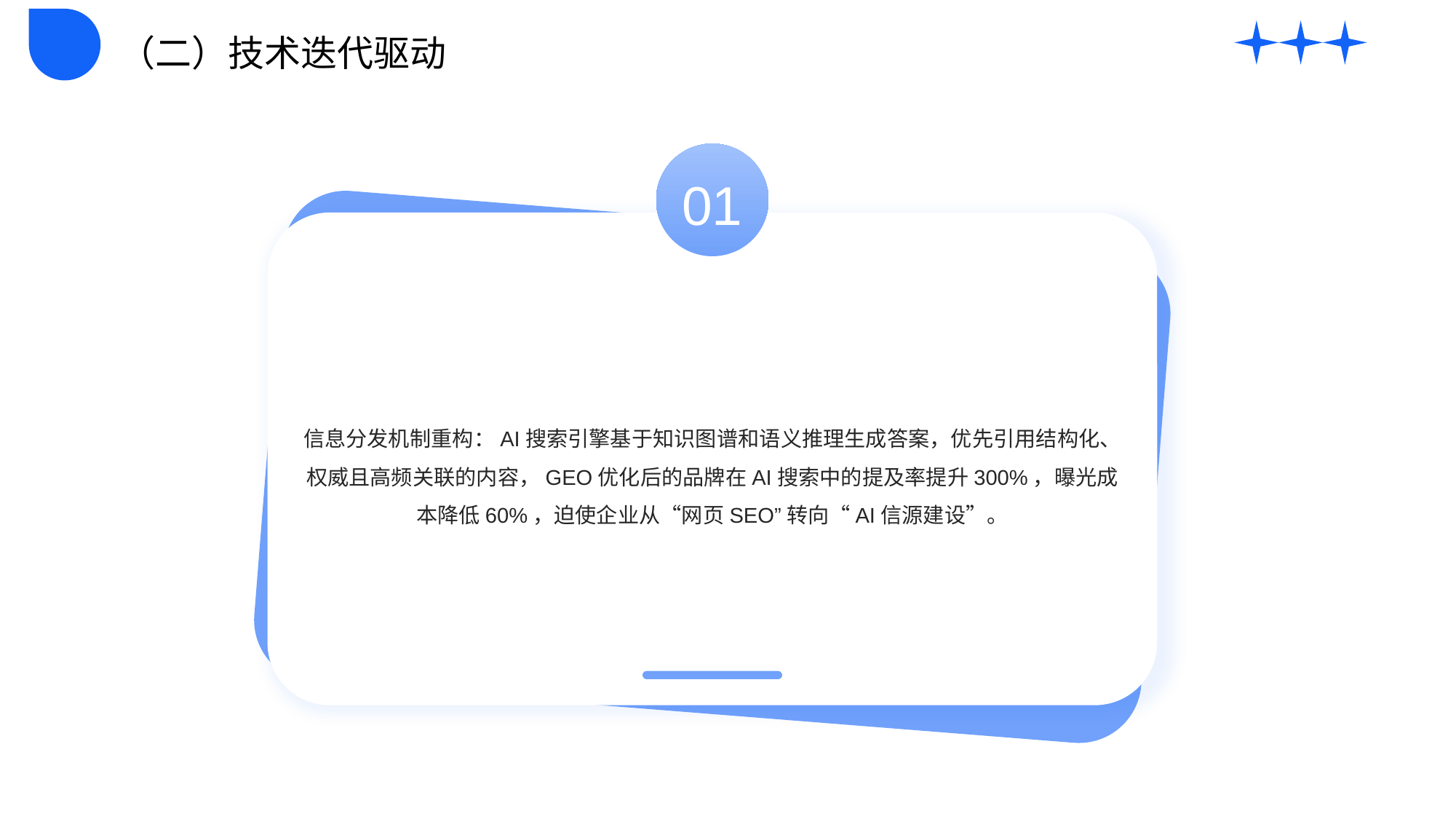

（二）技术迭代驱动

01

信息分发机制重构：AI搜索引擎基于知识图谱和语义推理生成答案，优先引用结构化、权威且高频关联的内容，GEO优化后的品牌在AI搜索中的提及率提升300%，曝光成本降低60%，迫使企业从“网页SEO”转向“AI信源建设”。